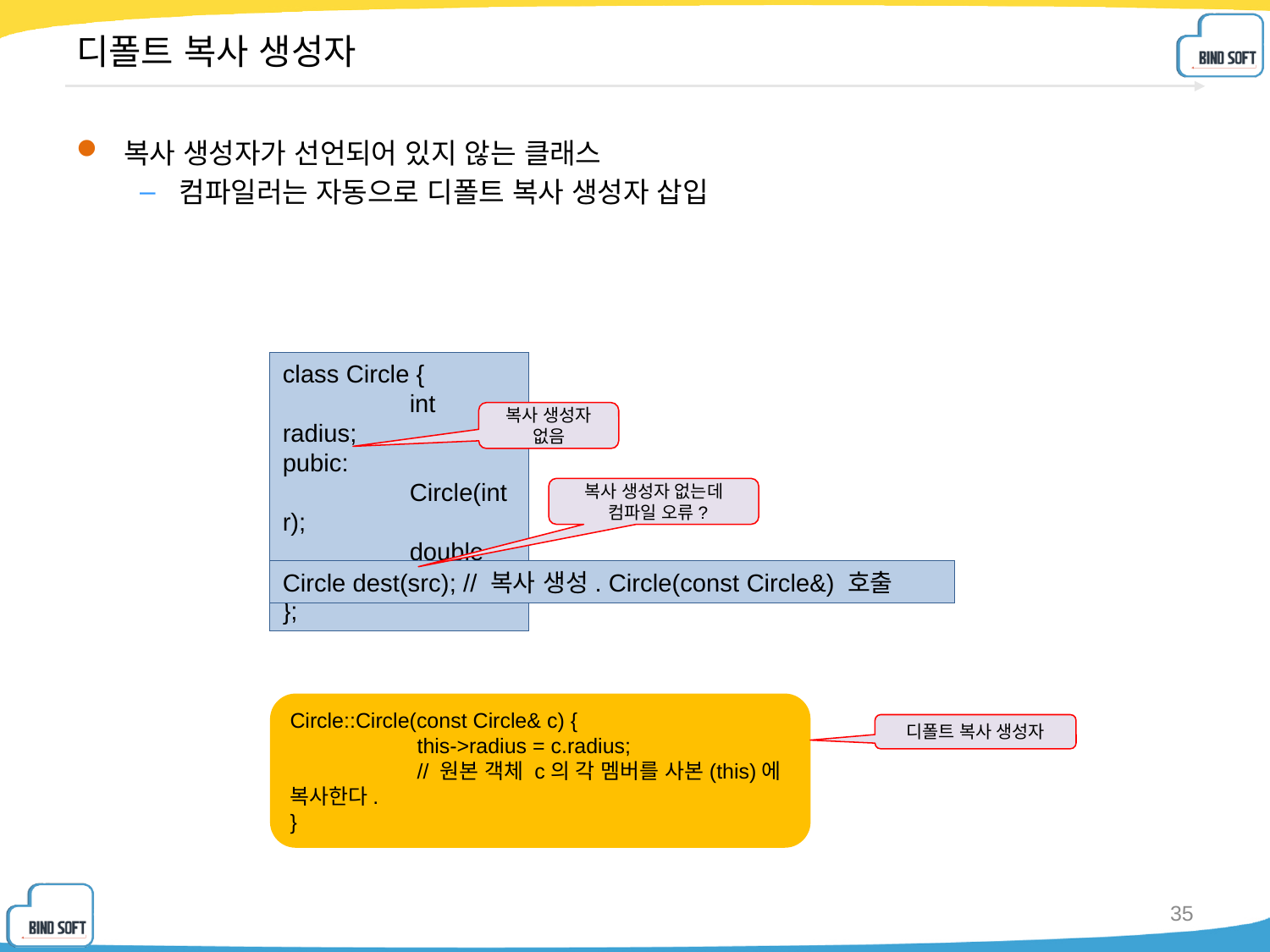

# 디폴트 복사 생성자
복사 생성자가 선언되어 있지 않는 클래스
컴파일러는 자동으로 디폴트 복사 생성자 삽입
class Circle {
	int radius;
pubic:
	Circle(int r);
	double getArea();
};
복사 생성자 없음
복사 생성자 없는데
 컴파일 오류?
Circle dest(src); // 복사 생성. Circle(const Circle&) 호출
Circle::Circle(const Circle& c) {
	this->radius = c.radius;
	// 원본 객체 c의 각 멤버를 사본(this)에 복사한다.
}
디폴트 복사 생성자
35